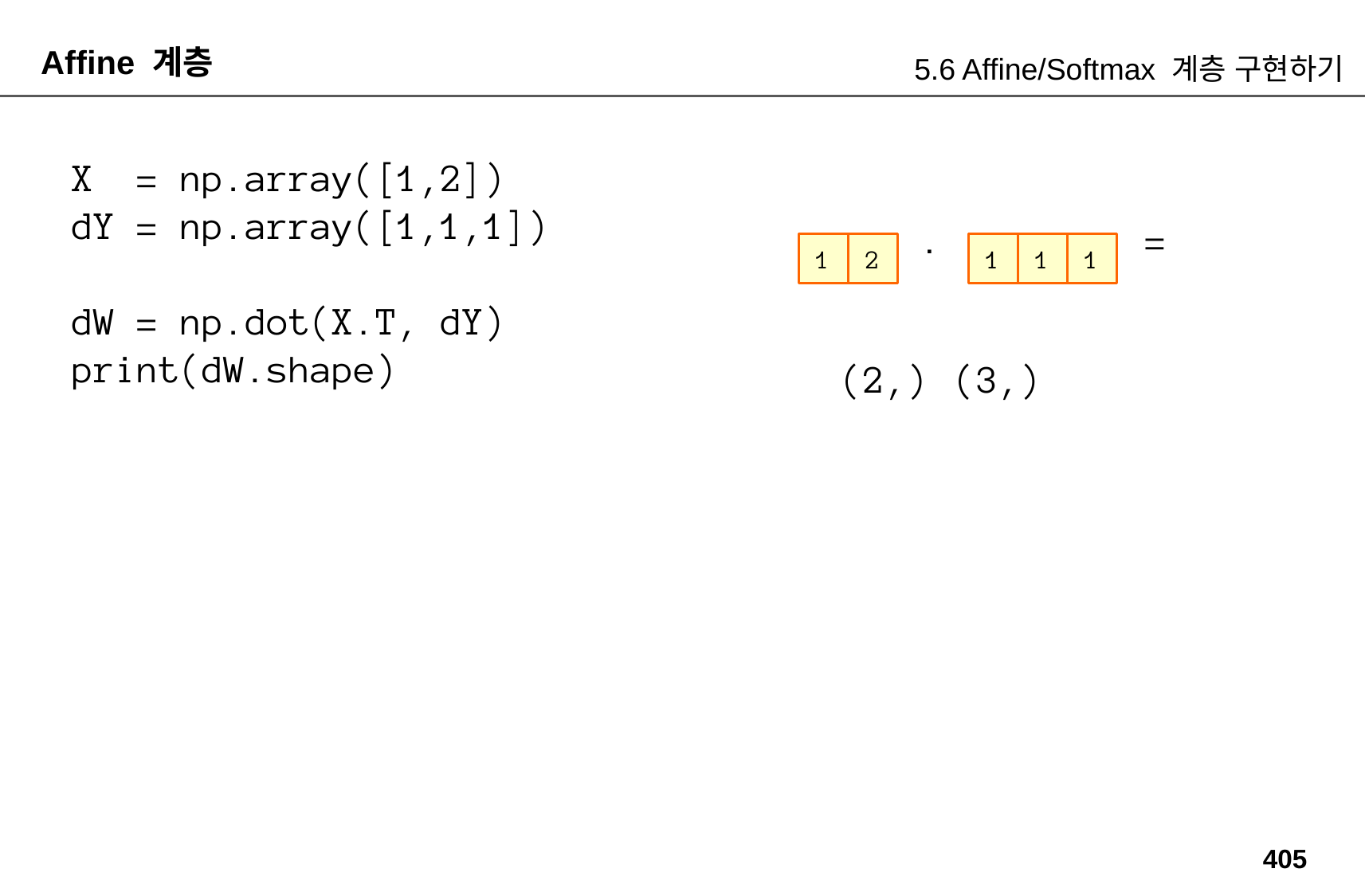

Affine 계층
5.6 Affine/Softmax 계층 구현하기
X  = np.array([1,2])
dY = np.array([1,1,1])

dW = np.dot(X.T, dY)
print(dW.shape)
.
=
1
2
1
1
1
(2,)
(3,)